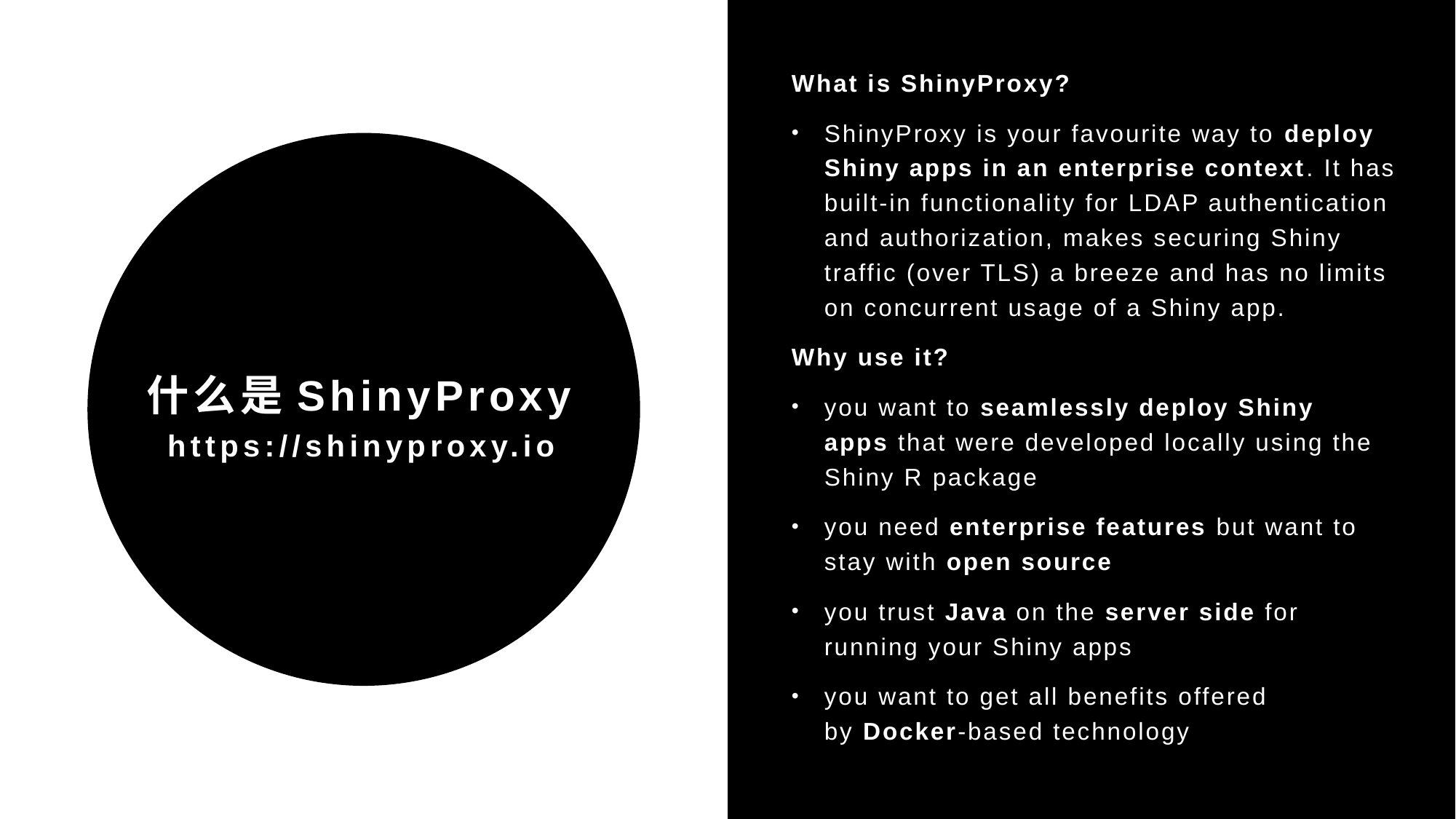

What is ShinyProxy?
ShinyProxy is your favourite way to deploy Shiny apps in an enterprise context. It has built-in functionality for LDAP authentication and authorization, makes securing Shiny traffic (over TLS) a breeze and has no limits on concurrent usage of a Shiny app.
Why use it?
you want to seamlessly deploy Shiny apps that were developed locally using the Shiny R package
you need enterprise features but want to stay with open source
you trust Java on the server side for running your Shiny apps
you want to get all benefits offered by Docker-based technology

# 什么是ShinyProxy https://shinyproxy.io